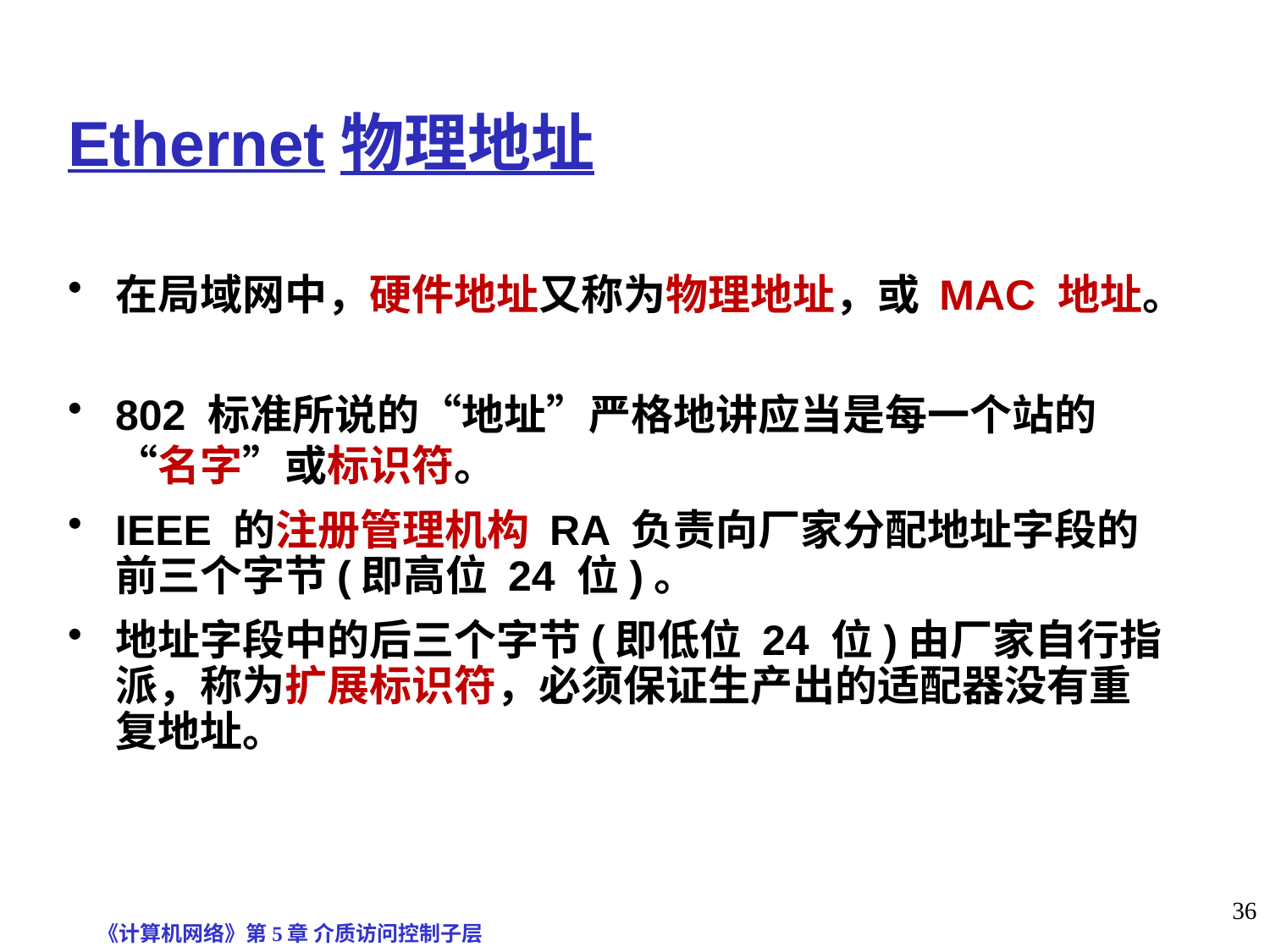

Ethernet物理地址

在局域网中，硬件地址又称为物理地址，或 MAC 地址。
802 标准所说的“地址”严格地讲应当是每一个站的“名字”或标识符。
IEEE 的注册管理机构 RA 负责向厂家分配地址字段的前三个字节(即高位 24 位)。
地址字段中的后三个字节(即低位 24 位)由厂家自行指派，称为扩展标识符，必须保证生产出的适配器没有重复地址。

《计算机网络》第5章 介质访问控制子层
36